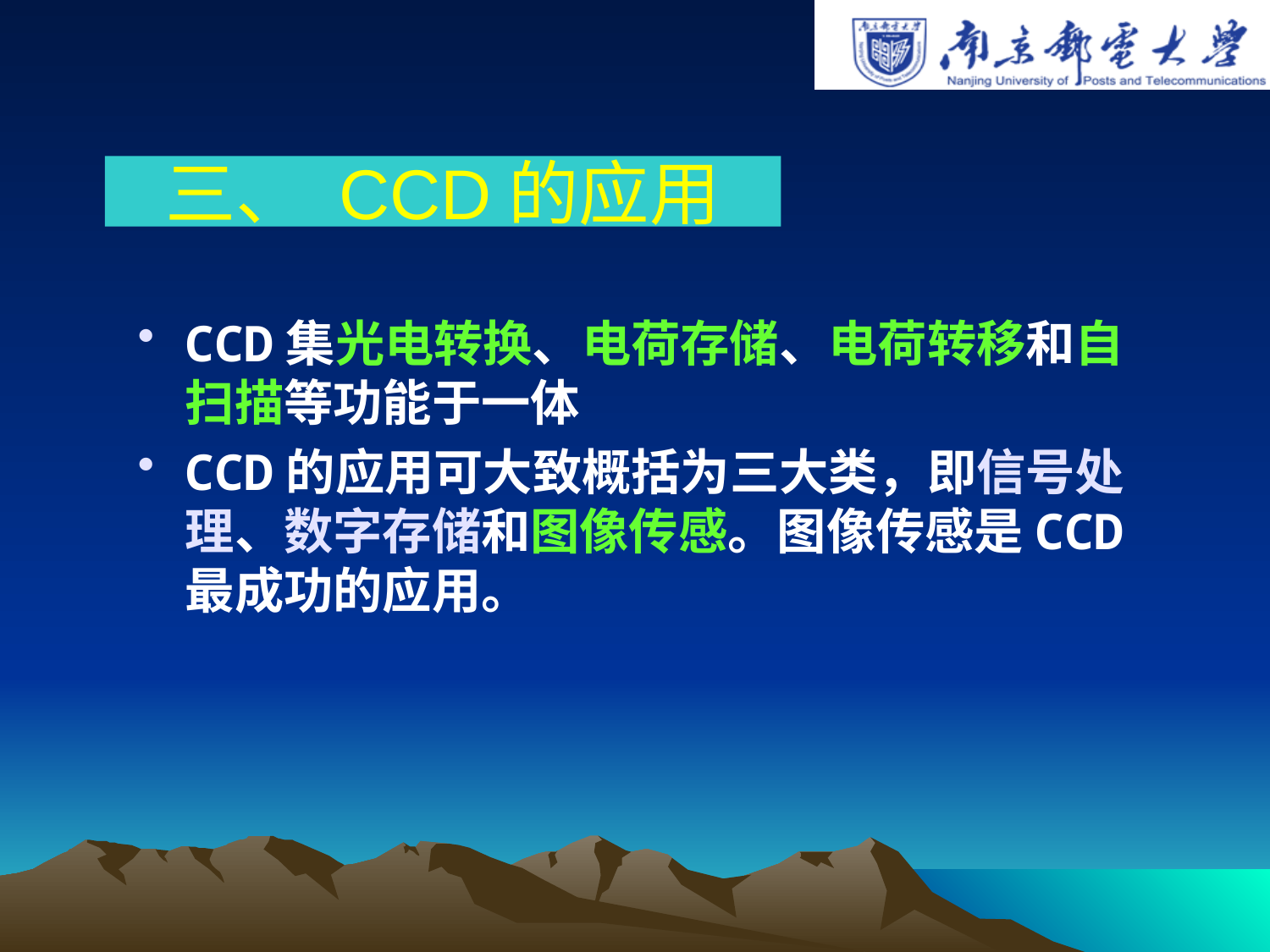

# 三、 CCD的应用
CCD集光电转换、电荷存储、电荷转移和自扫描等功能于一体
CCD的应用可大致概括为三大类，即信号处理、数字存储和图像传感。图像传感是CCD最成功的应用。